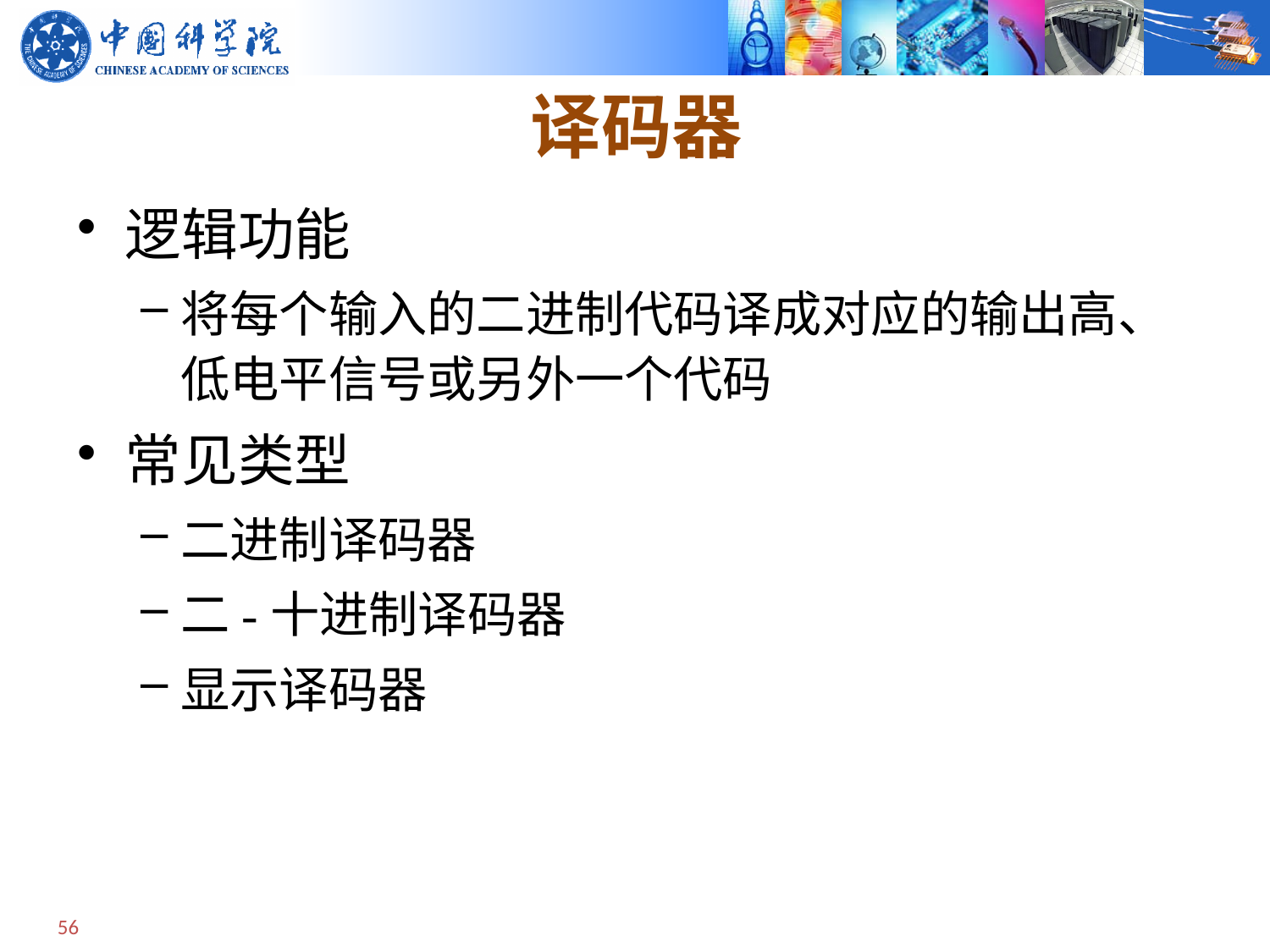

# 译码器
逻辑功能
将每个输入的二进制代码译成对应的输出高、低电平信号或另外一个代码
常见类型
二进制译码器
二-十进制译码器
显示译码器